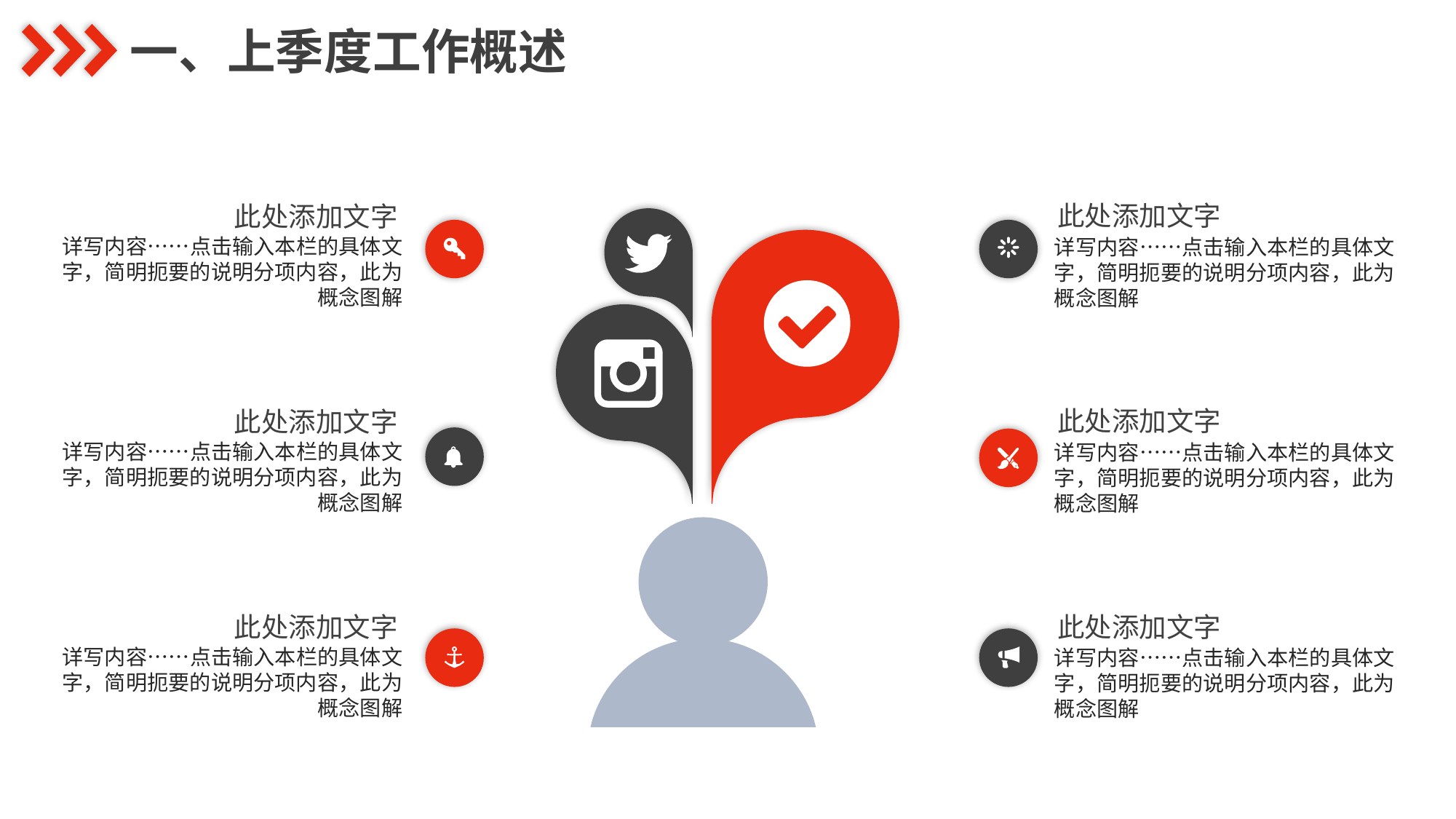

一、上季度工作概述

此处添加文字
详写内容……点击输入本栏的具体文字，简明扼要的说明分项内容，此为概念图解
此处添加文字
详写内容……点击输入本栏的具体文字，简明扼要的说明分项内容，此为概念图解

此处添加文字
详写内容……点击输入本栏的具体文字，简明扼要的说明分项内容，此为概念图解
此处添加文字
详写内容……点击输入本栏的具体文字，简明扼要的说明分项内容，此为概念图解

此处添加文字
详写内容……点击输入本栏的具体文字，简明扼要的说明分项内容，此为概念图解
此处添加文字
详写内容……点击输入本栏的具体文字，简明扼要的说明分项内容，此为概念图解